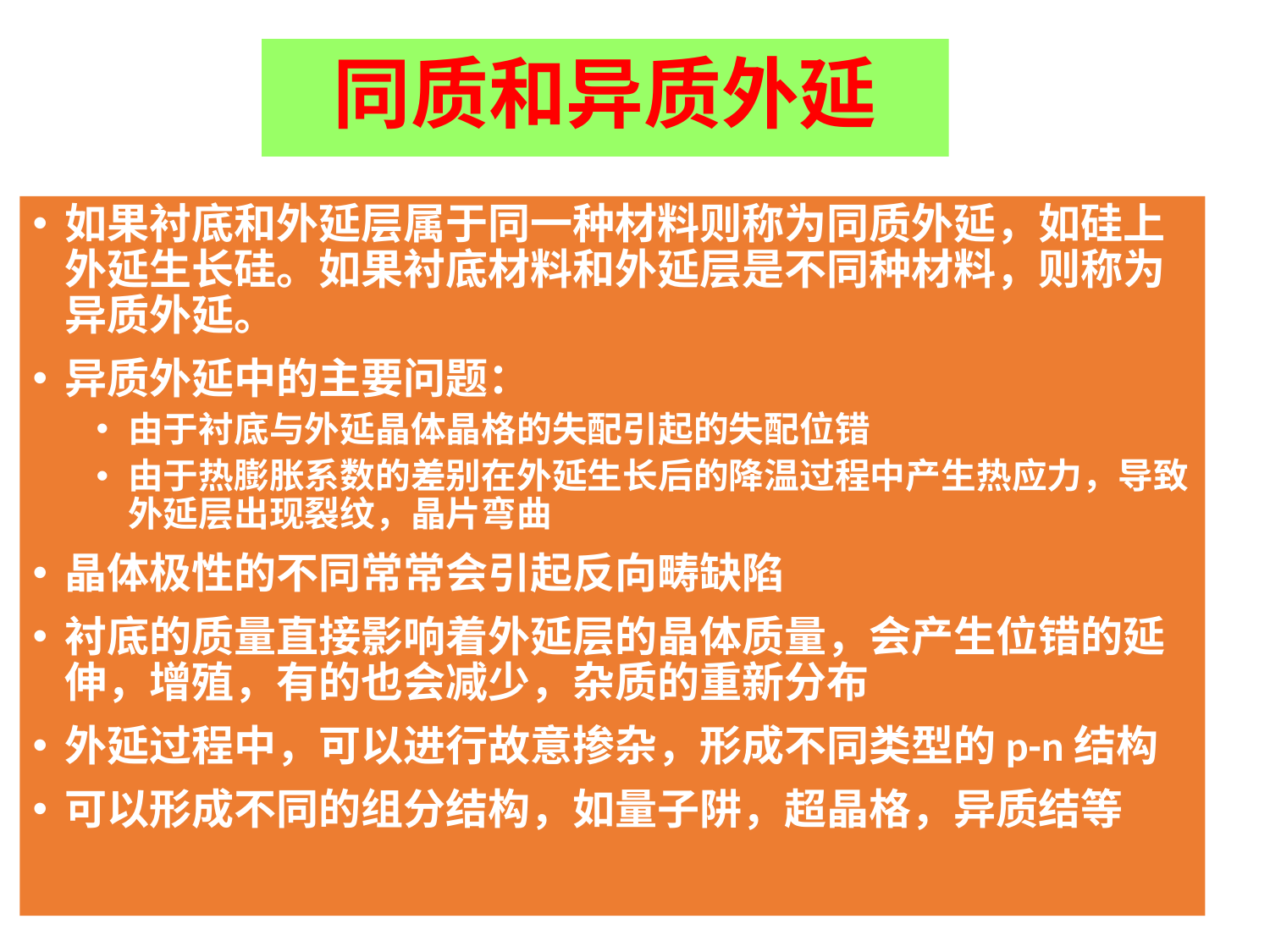

# 同质和异质外延
如果衬底和外延层属于同一种材料则称为同质外延，如硅上外延生长硅。如果衬底材料和外延层是不同种材料，则称为异质外延。
异质外延中的主要问题：
由于衬底与外延晶体晶格的失配引起的失配位错
由于热膨胀系数的差别在外延生长后的降温过程中产生热应力，导致外延层出现裂纹，晶片弯曲
晶体极性的不同常常会引起反向畴缺陷
衬底的质量直接影响着外延层的晶体质量，会产生位错的延伸，增殖，有的也会减少，杂质的重新分布
外延过程中，可以进行故意掺杂，形成不同类型的p-n结构
可以形成不同的组分结构，如量子阱，超晶格，异质结等
34